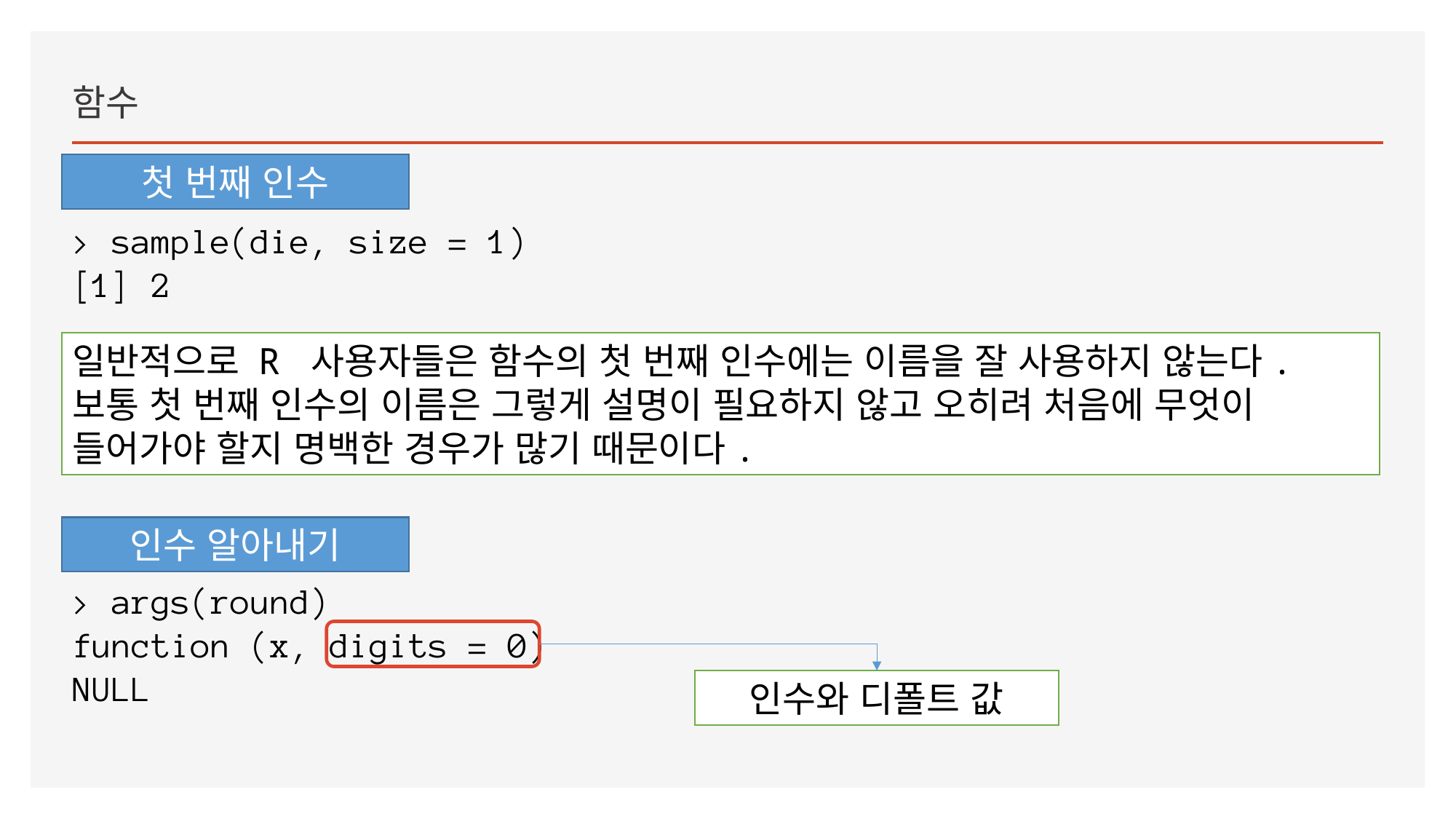

함수
첫 번째 인수
> sample(die, size = 1)
[1] 2
일반적으로 R 사용자들은 함수의 첫 번째 인수에는 이름을 잘 사용하지 않는다. 보통 첫 번째 인수의 이름은 그렇게 설명이 필요하지 않고 오히려 처음에 무엇이 들어가야 할지 명백한 경우가 많기 때문이다.
인수 알아내기
> args(round)
function (x, digits = 0)
NULL

인수와 디폴트 값